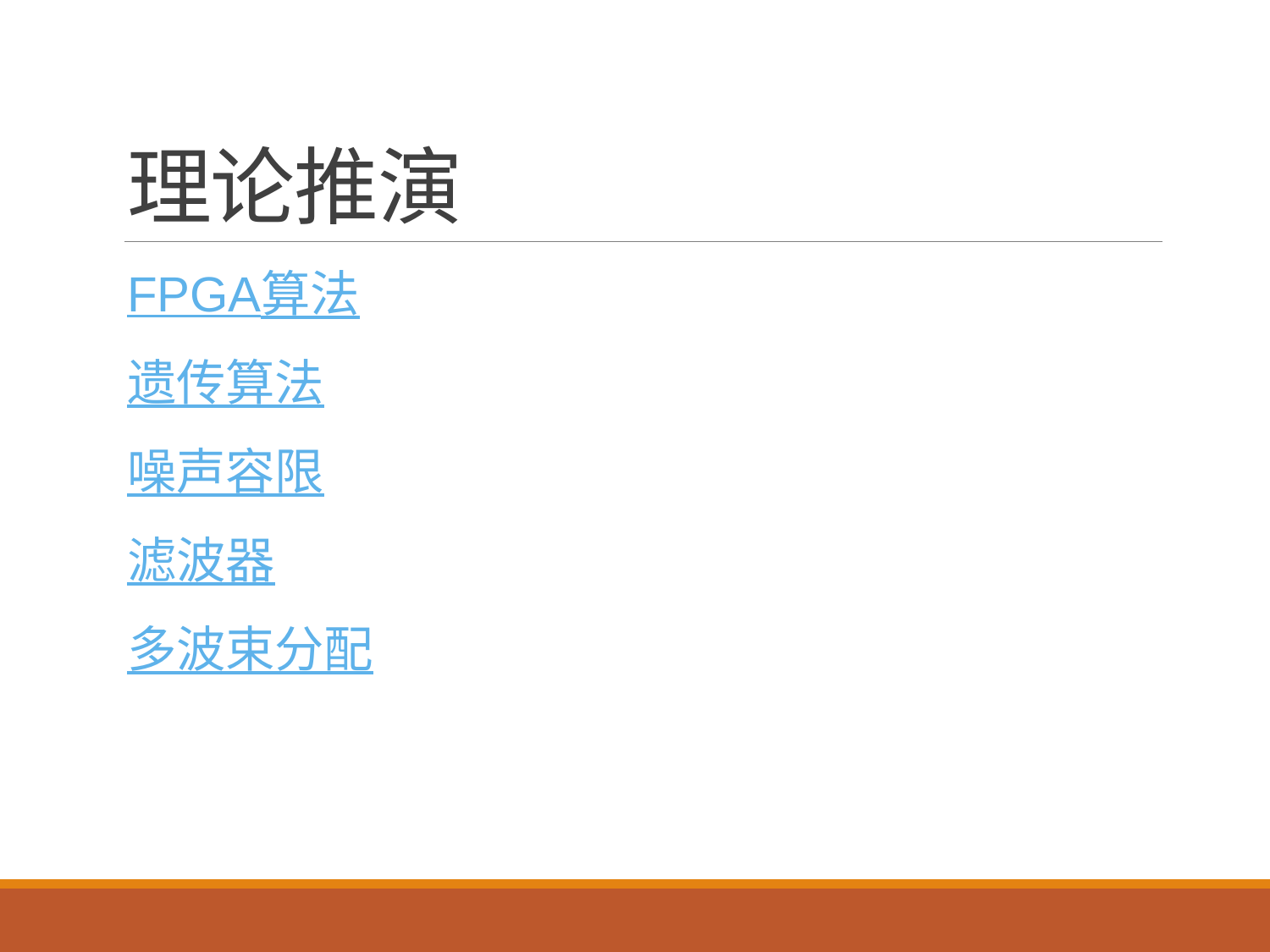

# 理论推演
FPGA算法
遗传算法
噪声容限
滤波器
多波束分配